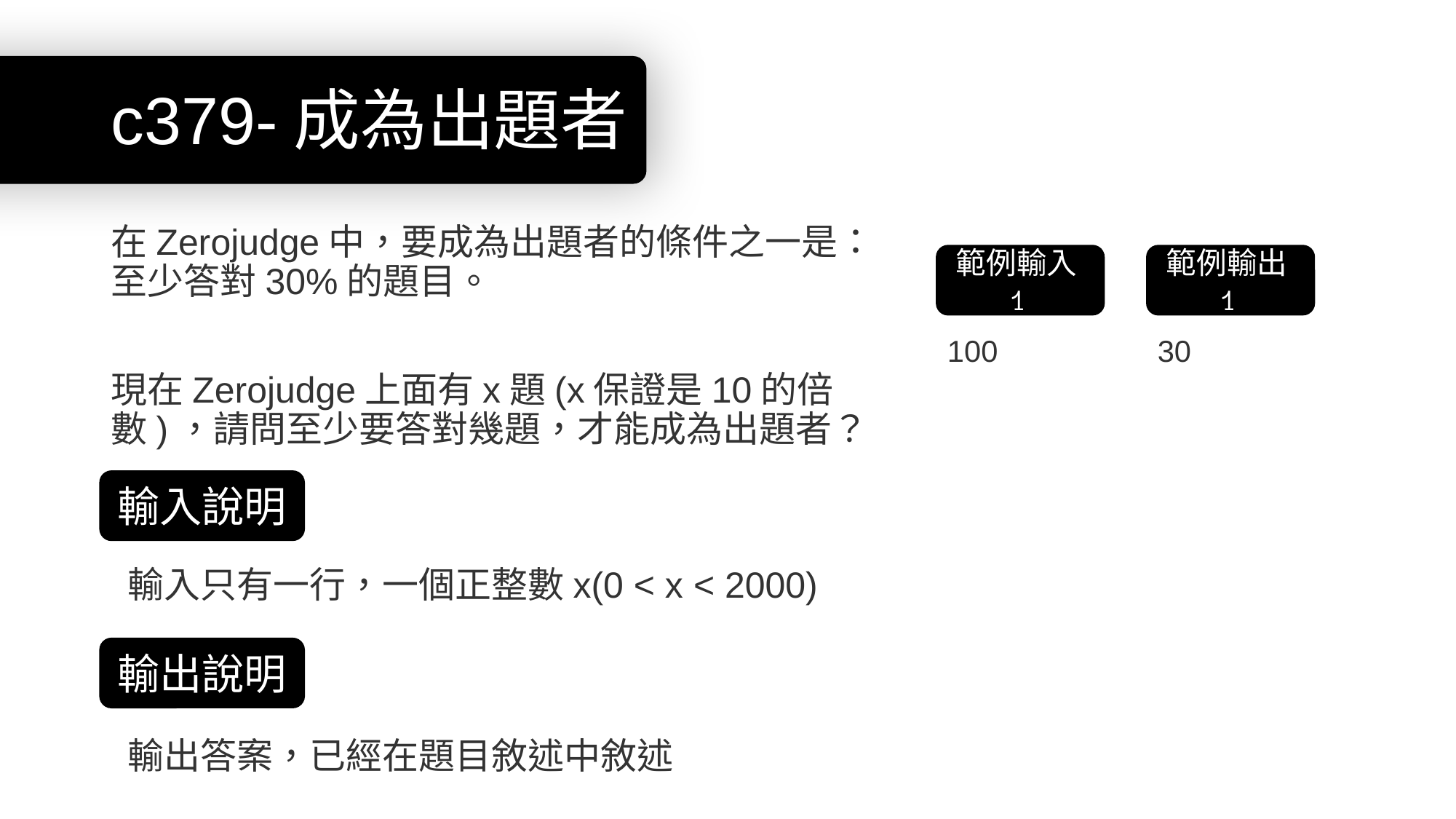

# c379-成為出題者

在Zerojudge中，要成為出題者的條件之一是：至少答對30%的題目。

現在Zerojudge上面有x題(x保證是10的倍數)，請問至少要答對幾題，才能成為出題者？
範例輸入1
範例輸出1
100
30
輸入說明
 輸入只有一行，一個正整數x(0 < x < 2000)
輸出說明
 輸出答案，已經在題目敘述中敘述